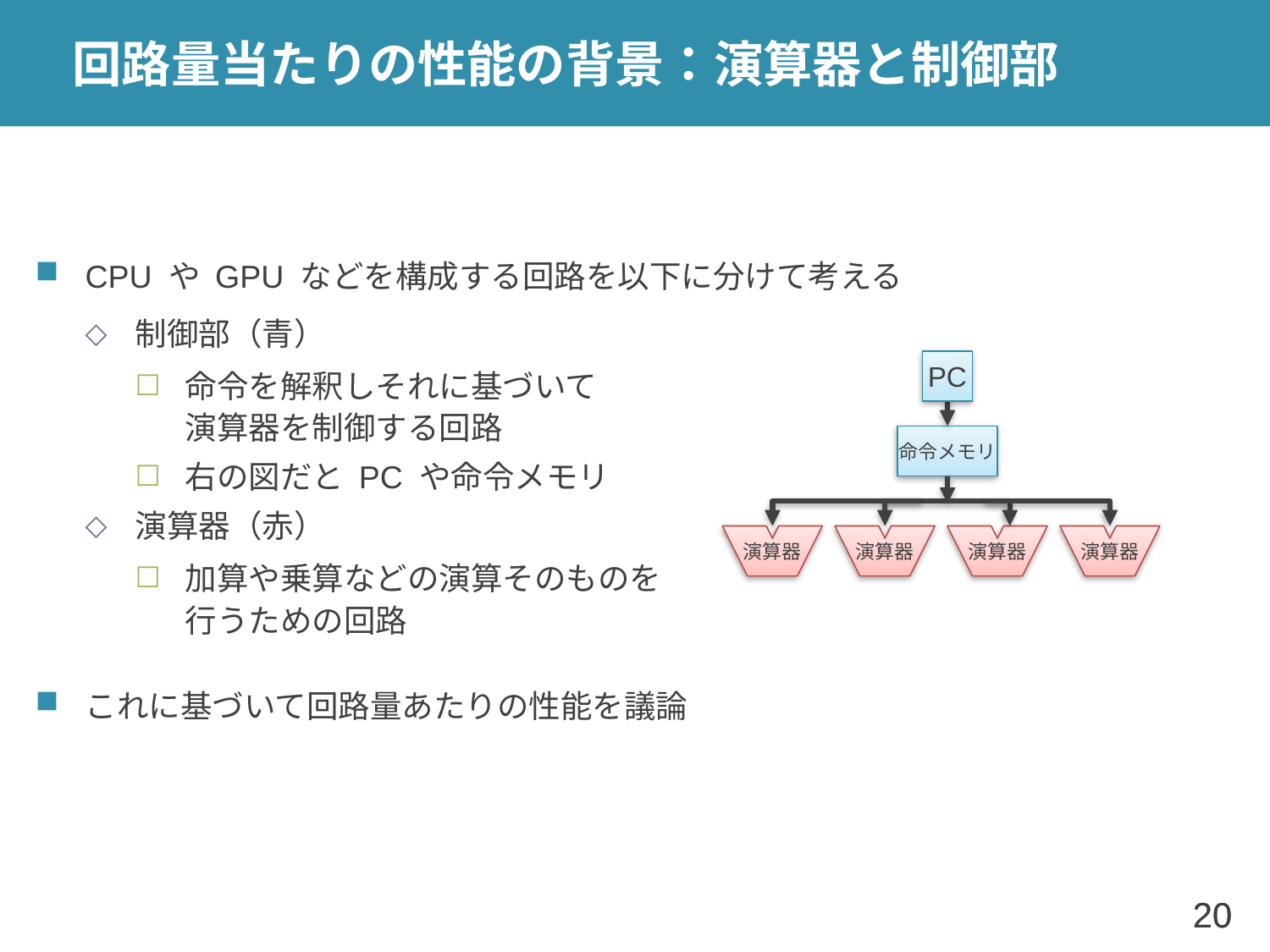

# 回路量当たりの性能の背景：演算器と制御部
CPU や GPU などを構成する回路を以下に分けて考える
制御部（青）
命令を解釈しそれに基づいて
演算器を制御する回路
右の図だと PC や命令メモリ
演算器（赤）
加算や乗算などの演算そのものを
行うための回路
これに基づいて回路量あたりの性能を議論
PC
命令メモリ

演算器
演算器
演算器
演算器